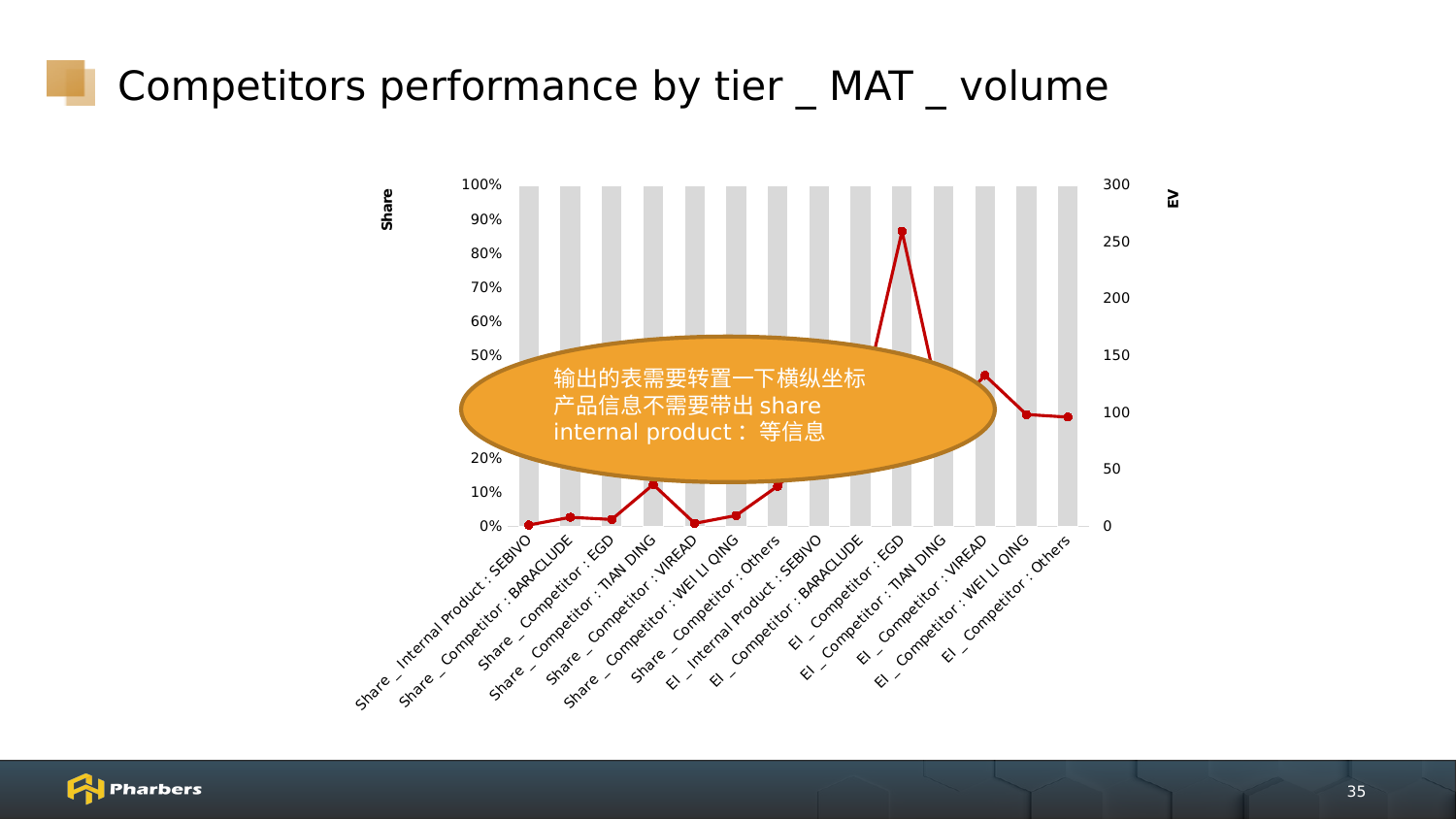

# Competitors performance by tier _ MAT _ volume

### Chart

| Category | Tier 4 | Tier 3 | Tier 2 | Tier 1 | Tier 5 | 列1 | 列2 |
|---|---|---|---|---|---|---|---|
| Share _ Internal Product : SEBIVO | 2.08756611445047 | 1.74804951543901 | 3.93193426616043 | 6.8174146522531 | 1.25839141075629 | None | None |
| Share _ Competitor : BARACLUDE | 12.1474915963744 | 9.67892001784536 | 15.0722494826136 | 27.4100336174264 | 8.03765873913229 | None | None |
| Share _ Competitor : EGD | 5.96770424563983 | 6.41579823597272 | 4.42408111598543 | 3.54262947825797 | 6.1088588596018 | None | None |
| Share _ Competitor : TIAN DING | 41.6235985932541 | 43.6683840957402 | 42.3199406277555 | 46.3626055888363 | 36.8645456328972 | None | None |
| Share _ Competitor : VIREAD | 3.12816633052199 | 3.03144249783307 | 3.64174065364966 | 5.54687607741816 | 2.68308074852082 | None | None |
| Share _ Competitor : WEI LI QING | 6.16586990168697 | 9.87990474195438 | 6.911906924218 | 0.695844089846875 | 9.65585853755905 | None | None |
| Share _ Competitor : Others | 28.8796032180723 | 25.5775008952153 | 23.6981469296173 | 9.6245964959612 | 35.3916060715325 | None | None |
| EI _ Internal Product : SEBIVO | 75.8635560922876 | 65.186456011204 | 92.3603765868349 | 108.783191524691 | 70.1589090413458 | None | None |
| EI _ Competitor : BARACLUDE | 103.455372851249 | 104.304515570868 | 123.659445692393 | 103.590383504183 | 101.158058942967 | None | None |
| EI _ Competitor : EGD | 238.938995557829 | 147.337792694143 | 129.290482764462 | 129.096813074069 | 259.709540201216 | None | None |
| EI _ Competitor : TIAN DING | 95.6024326554265 | 96.7444754458635 | 94.9353604134 | 122.937646218776 | 93.7934268775587 | None | None |
| EI _ Competitor : VIREAD | 131.364522587283 | 107.46443077769 | 134.444750898525 | 117.747672282352 | 132.938200064988 | None | None |
| EI _ Competitor : WEI LI QING | 92.62370496651 | 108.255299902339 | 100.811923466376 | 52.6904530487616 | 98.4892969403279 | None | None |
| EI _ Competitor : Others | 94.8972521797406 | 96.1589255011386 | 91.1821345718751 | 46.3052521128514 | 96.2191149916386 | None | None |
输出的表需要转置一下横纵坐标
产品信息不需要带出share internal product：等信息
35